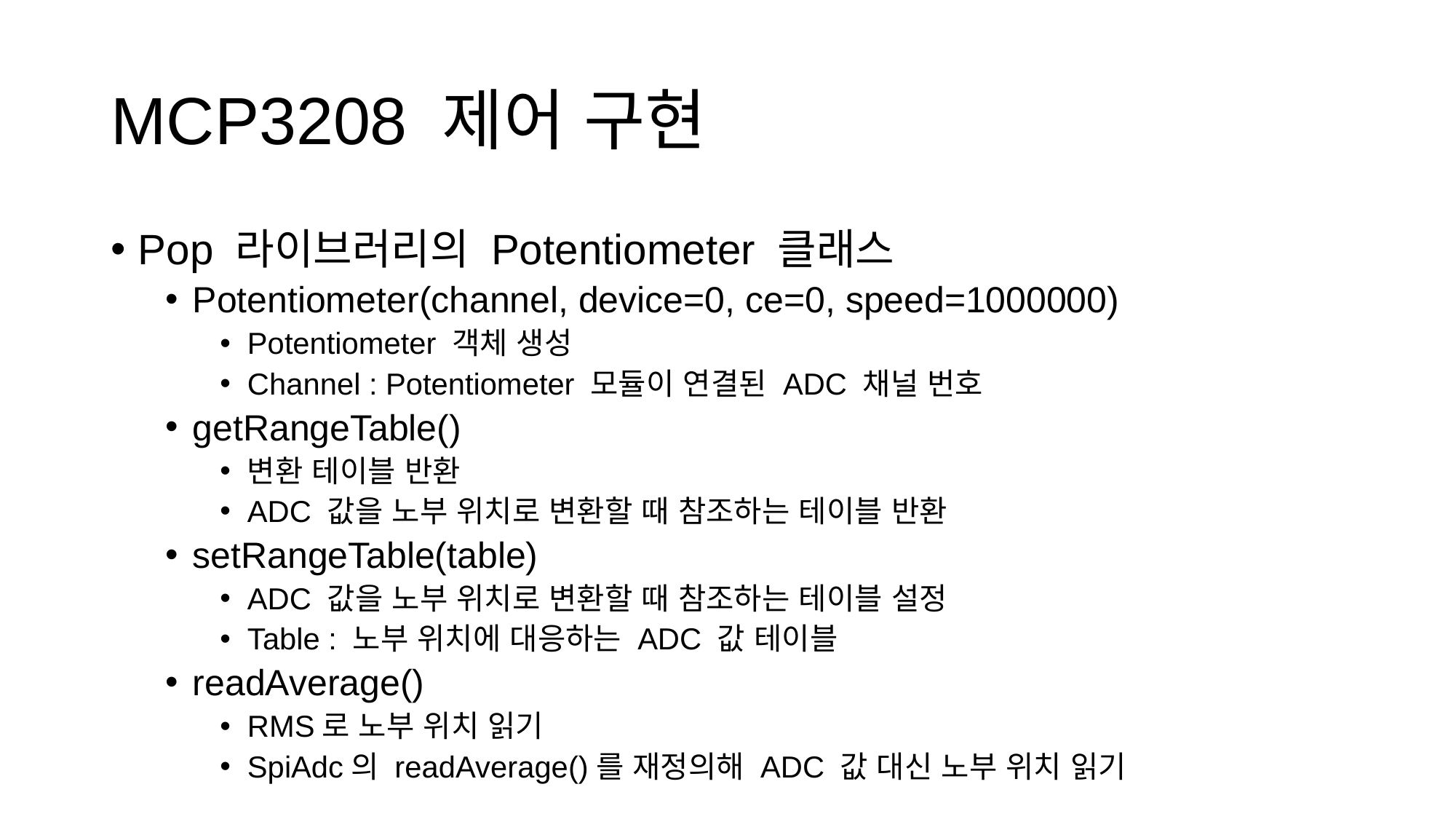

# MCP3208 제어 구현
Pop 라이브러리의 Potentiometer 클래스
Potentiometer(channel, device=0, ce=0, speed=1000000)
Potentiometer 객체 생성
Channel : Potentiometer 모듈이 연결된 ADC 채널 번호
getRangeTable()
변환 테이블 반환
ADC 값을 노부 위치로 변환할 때 참조하는 테이블 반환
setRangeTable(table)
ADC 값을 노부 위치로 변환할 때 참조하는 테이블 설정
Table : 노부 위치에 대응하는 ADC 값 테이블
readAverage()
RMS로 노부 위치 읽기
SpiAdc의 readAverage()를 재정의해 ADC 값 대신 노부 위치 읽기